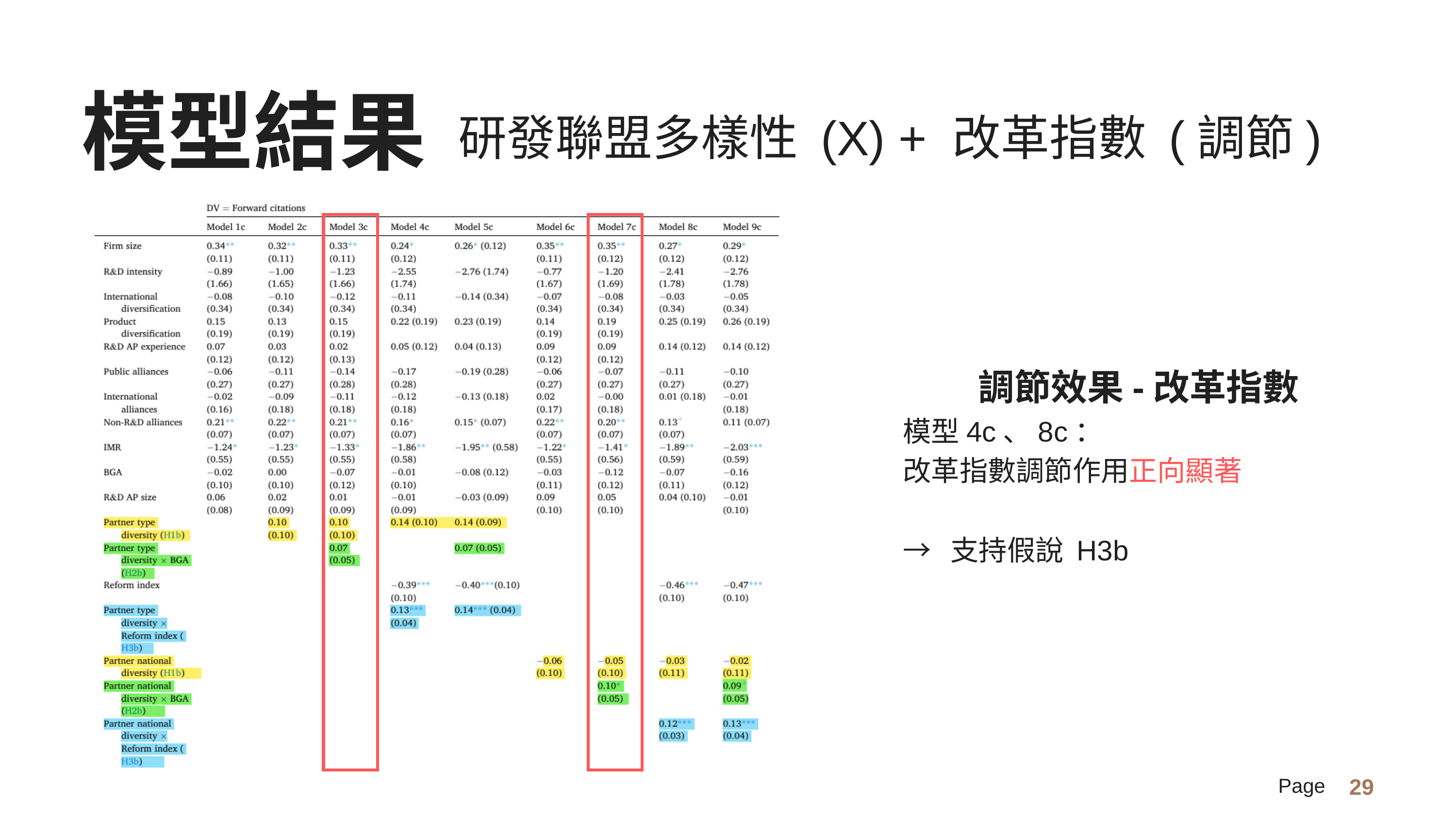

模型結果
研發聯盟多樣性 (X) + 改革指數 (調節)

調節效果-改革指數
模型4c、8c：
改革指數調節作用正向顯著

→  支持假說 H3b

29
Page